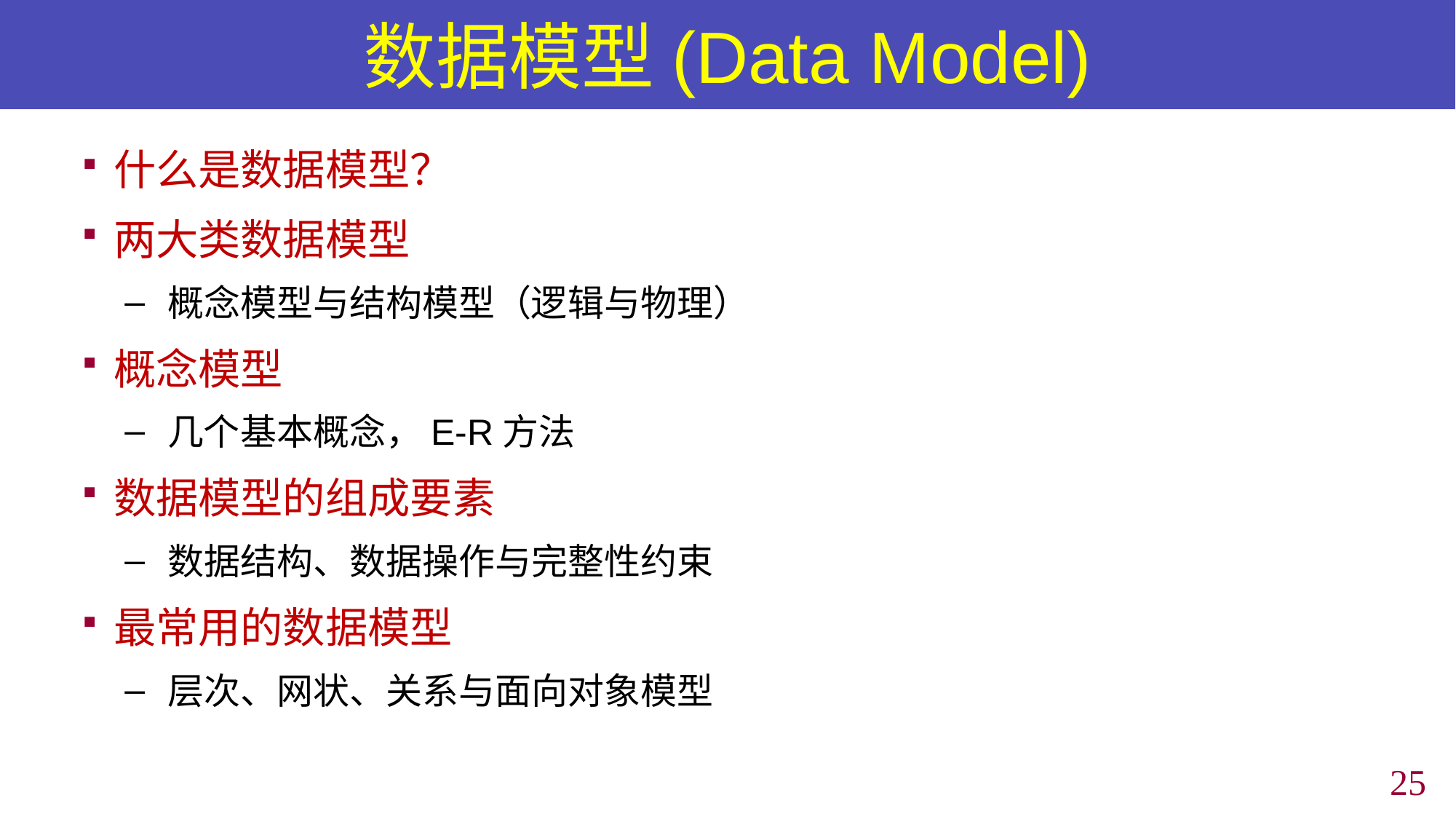

# 数据模型(Data Model)
什么是数据模型？
两大类数据模型
概念模型与结构模型（逻辑与物理）
概念模型
几个基本概念，E-R方法
数据模型的组成要素
数据结构、数据操作与完整性约束
最常用的数据模型
层次、网状、关系与面向对象模型
25